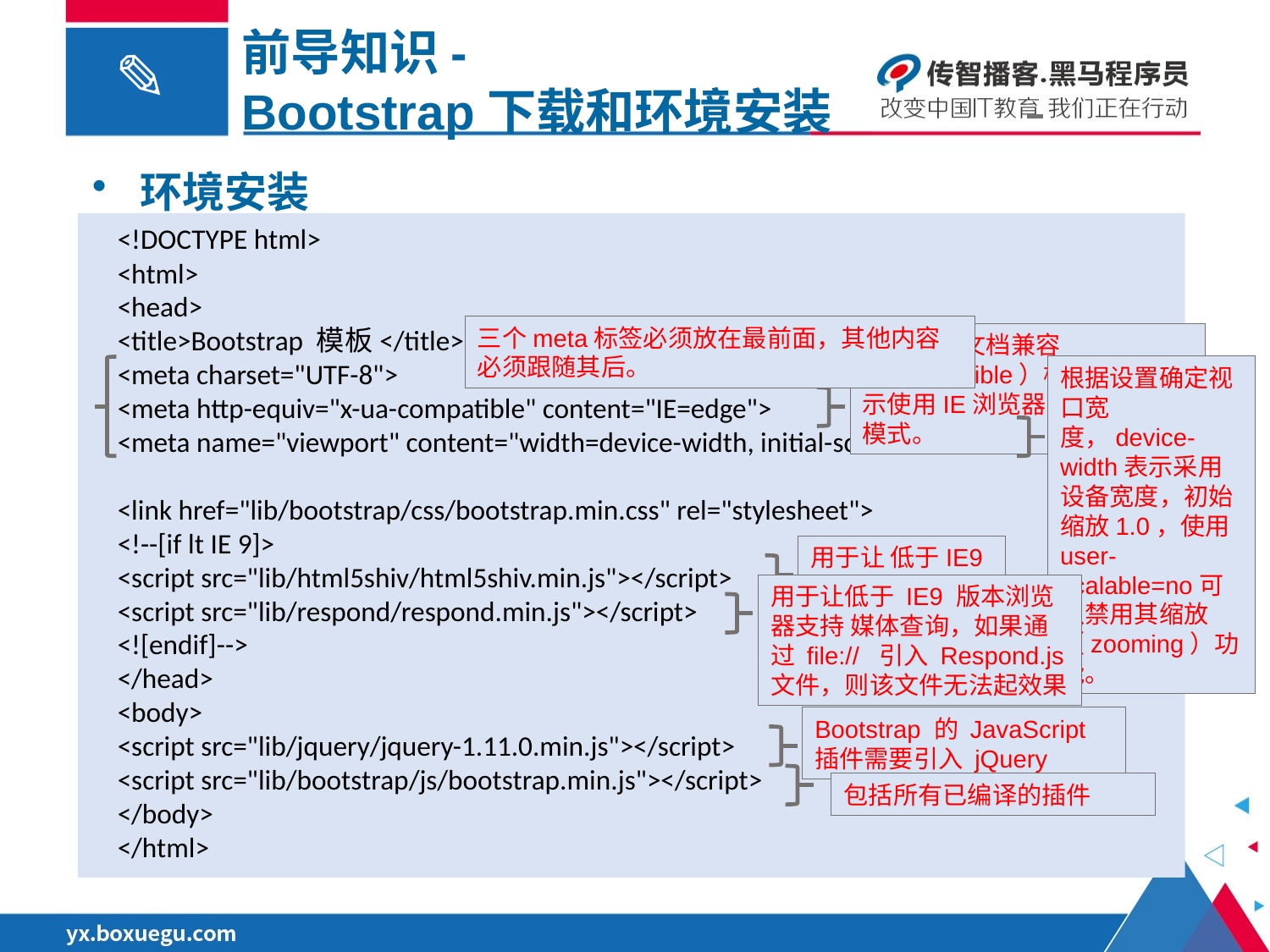

前导知识-
Bootstrap下载和环境安装
环境安装

<!DOCTYPE html>
<html>
<head>
<title>Bootstrap 模板</title>
<meta charset="UTF-8">
<meta http-equiv="x-ua-compatible" content="IE=edge">
<meta name="viewport" content="width=device-width, initial-scale=1.0">

<link href="lib/bootstrap/css/bootstrap.min.css" rel="stylesheet">
<!--[if lt IE 9]>
<script src="lib/html5shiv/html5shiv.min.js"></script>
<script src="lib/respond/respond.min.js"></script>
<![endif]-->
</head>
<body>
<script src="lib/jquery/jquery-1.11.0.min.js"></script>
<script src="lib/bootstrap/js/bootstrap.min.js"></script>
</body>
</html>
三个meta标签必须放在最前面，其他内容必须跟随其后。
此属性为文档兼容（compatible）模式声明，表示使用IE浏览器的最新渲染模式。
根据设置确定视口宽度，device-width表示采用设备宽度，初始缩放1.0，使用user-scalable=no可以禁用其缩放（zooming）功能。

用于让 低于IE9版本浏览器 支持 HTML5元素

用于让低于 IE9 版本浏览器支持 媒体查询，如果通过 file://  引入 Respond.js 文件，则该文件无法起效果

Bootstrap 的 JavaScript 插件需要引入 jQuery

包括所有已编译的插件